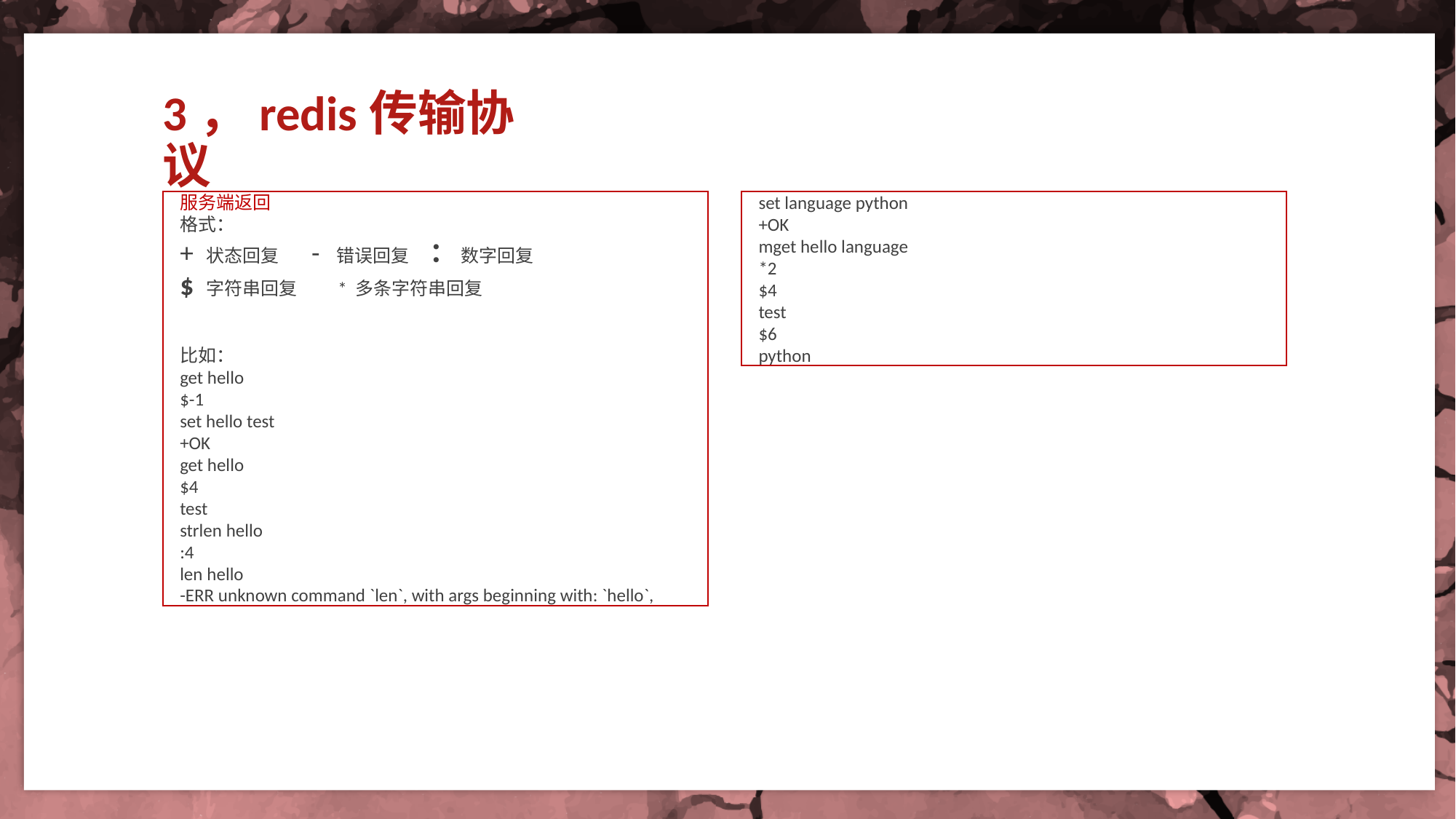

3，redis传输协议
服务端返回
格式：
+  状态回复       -   错误回复     ： 数字回复
$ 字符串回复         * 多条字符串回复

比如：
get hello
$-1
set hello test
+OK
get hello
$4
test
strlen hello
:4
len hello
-ERR unknown command `len`, with args beginning with: `hello`,
set language python
+OK
mget hello language
*2
$4
test
$6
python